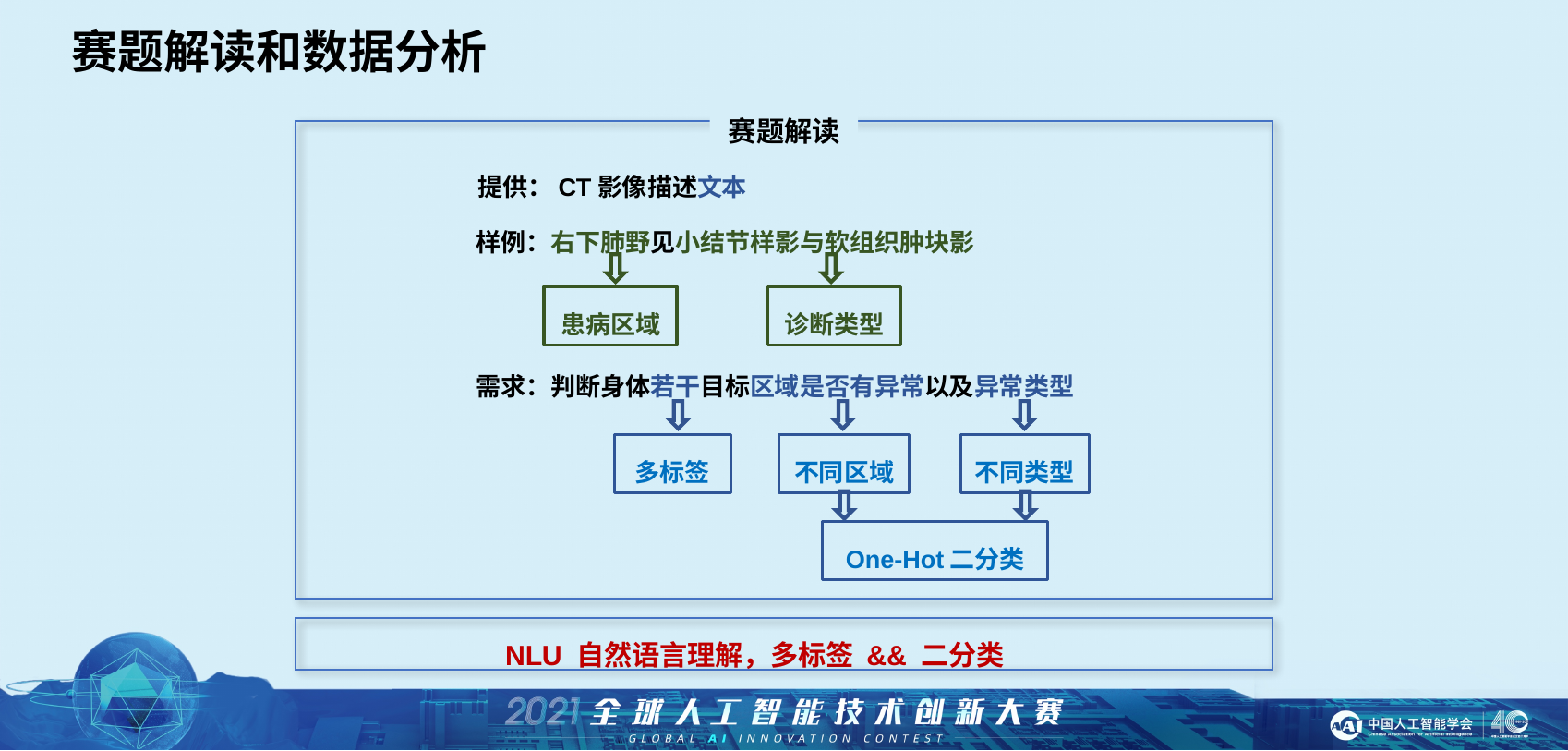

赛题解读和数据分析
赛题解读

提供：CT影像描述文本
样例：右下肺野见小结节样影与软组织肿块影

患病区域
诊断类型
需求：判断身体若干目标区域是否有异常以及异常类型

多标签
不同区域
不同类型

One-Hot二分类
NLU 自然语言理解，多标签 && 二分类